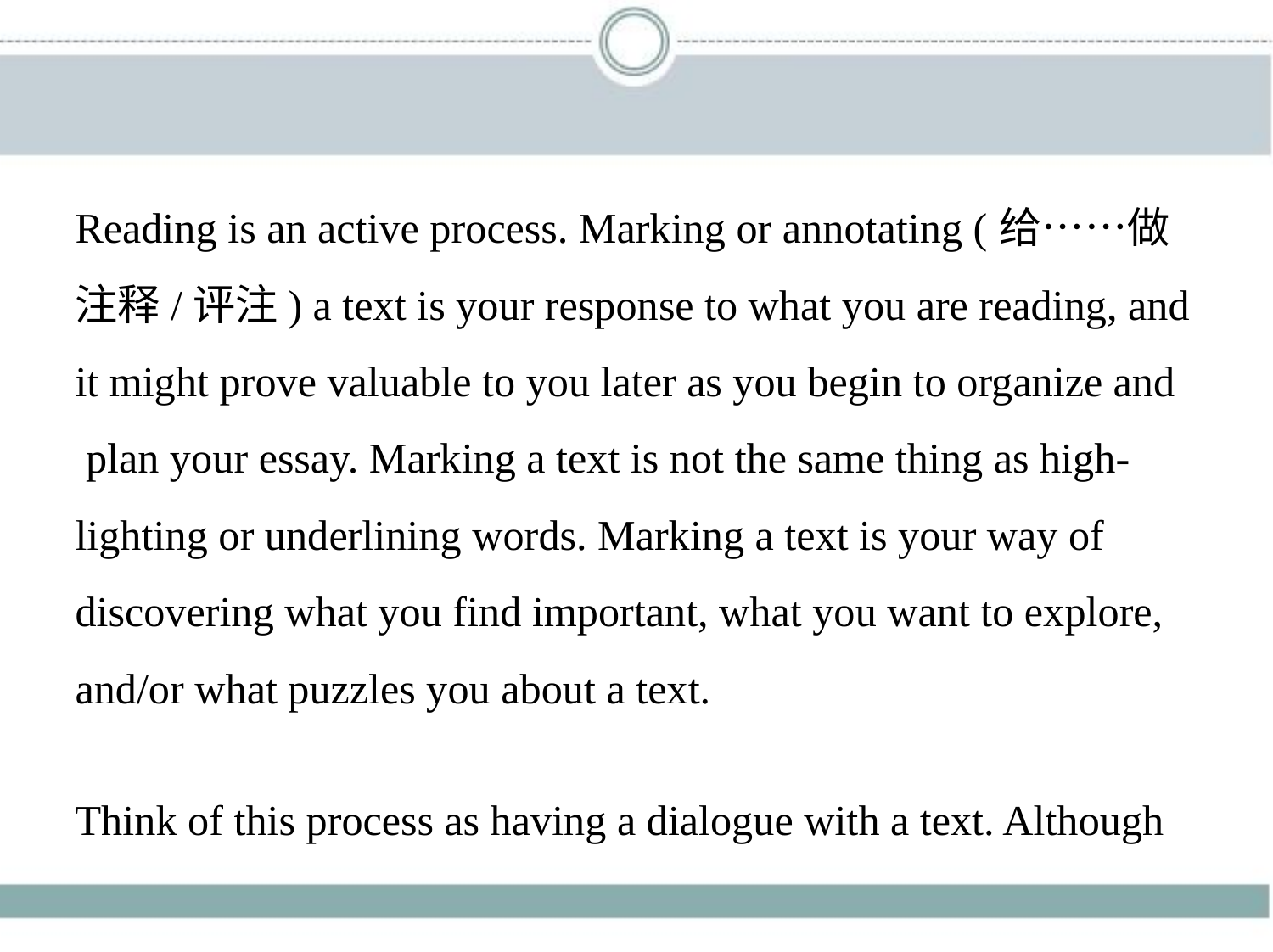

Reading is an active process. Marking or annotating (给……做
注释/评注) a text is your response to what you are reading, and
it might prove valuable to you later as you begin to organize and
 plan your essay. Marking a text is not the same thing as high-
lighting or underlining words. Marking a text is your way of
discovering what you find important, what you want to explore,
and/or what puzzles you about a text.
Think of this process as having a dialogue with a text. Although